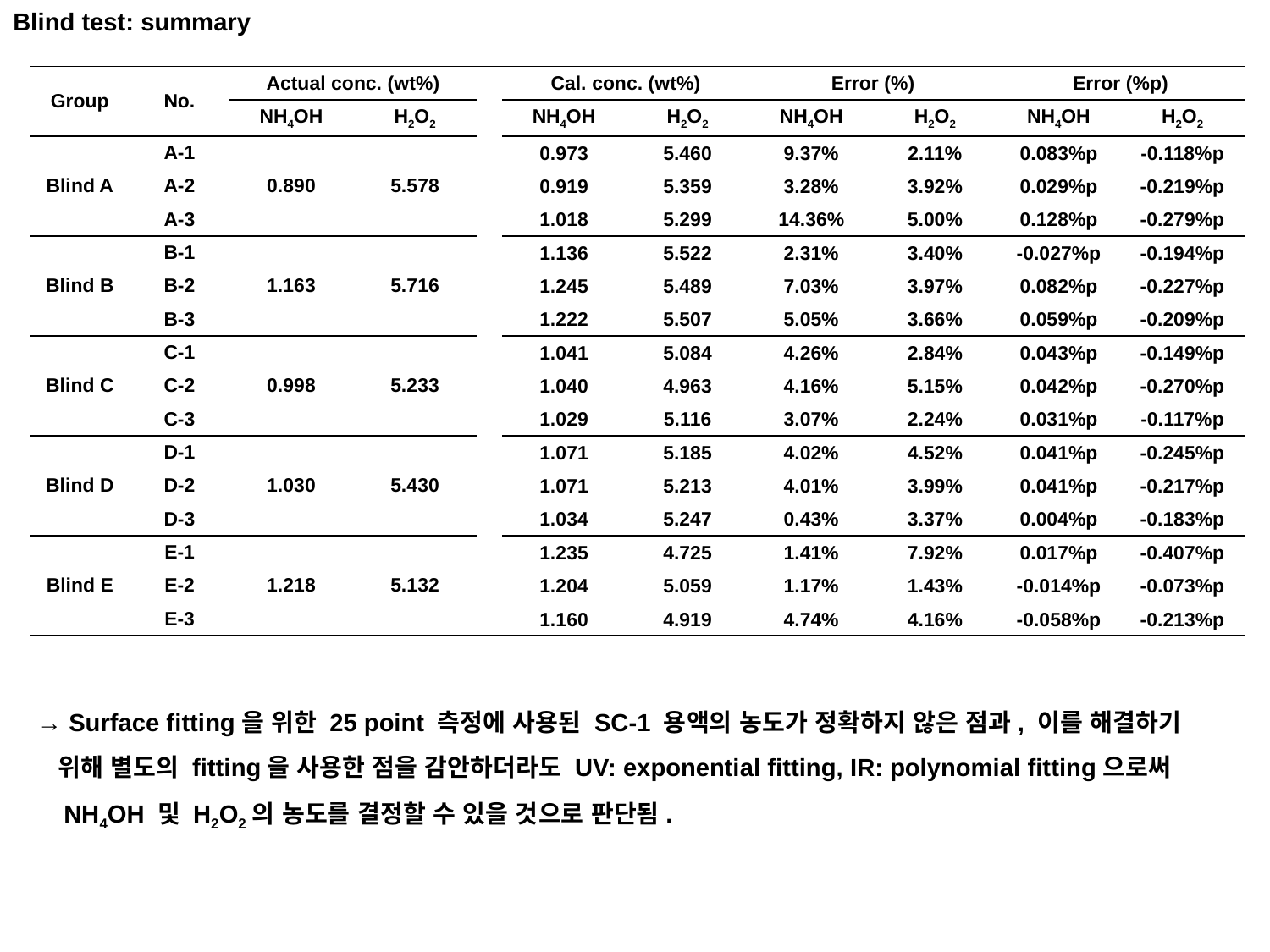

Blind test: summary
| Group | No. | Actual conc. (wt%) |  |  | Cal. conc. (wt%) |  | Error (%) |  | Error (%p) |  |
| --- | --- | --- | --- | --- | --- | --- | --- | --- | --- | --- |
|  |  | NH4OH | H2O2 |  | NH4OH | H2O2 | NH4OH | H2O2 | NH4OH | H2O2 |
| Blind A | A-1 | 0.890 | 5.578 |  | 0.973 | 5.460 | 9.37% | 2.11% | 0.083%p | -0.118%p |
|  | A-2 |  |  |  | 0.919 | 5.359 | 3.28% | 3.92% | 0.029%p | -0.219%p |
|  | A-3 |  |  |  | 1.018 | 5.299 | 14.36% | 5.00% | 0.128%p | -0.279%p |
| Blind B | B-1 | 1.163 | 5.716 |  | 1.136 | 5.522 | 2.31% | 3.40% | -0.027%p | -0.194%p |
|  | B-2 |  |  |  | 1.245 | 5.489 | 7.03% | 3.97% | 0.082%p | -0.227%p |
|  | B-3 |  |  |  | 1.222 | 5.507 | 5.05% | 3.66% | 0.059%p | -0.209%p |
| Blind C | C-1 | 0.998 | 5.233 |  | 1.041 | 5.084 | 4.26% | 2.84% | 0.043%p | -0.149%p |
|  | C-2 |  |  |  | 1.040 | 4.963 | 4.16% | 5.15% | 0.042%p | -0.270%p |
|  | C-3 |  |  |  | 1.029 | 5.116 | 3.07% | 2.24% | 0.031%p | -0.117%p |
| Blind D | D-1 | 1.030 | 5.430 |  | 1.071 | 5.185 | 4.02% | 4.52% | 0.041%p | -0.245%p |
|  | D-2 |  |  |  | 1.071 | 5.213 | 4.01% | 3.99% | 0.041%p | -0.217%p |
|  | D-3 |  |  |  | 1.034 | 5.247 | 0.43% | 3.37% | 0.004%p | -0.183%p |
| Blind E | E-1 | 1.218 | 5.132 |  | 1.235 | 4.725 | 1.41% | 7.92% | 0.017%p | -0.407%p |
|  | E-2 |  |  |  | 1.204 | 5.059 | 1.17% | 1.43% | -0.014%p | -0.073%p |
|  | E-3 |  |  |  | 1.160 | 4.919 | 4.74% | 4.16% | -0.058%p | -0.213%p |
→ Surface fitting을 위한 25 point 측정에 사용된 SC-1 용액의 농도가 정확하지 않은 점과, 이를 해결하기
   위해 별도의 fitting을 사용한 점을 감안하더라도 UV: exponential fitting, IR: polynomial fitting으로써
   NH4OH 및 H2O2의 농도를 결정할 수 있을 것으로 판단됨.